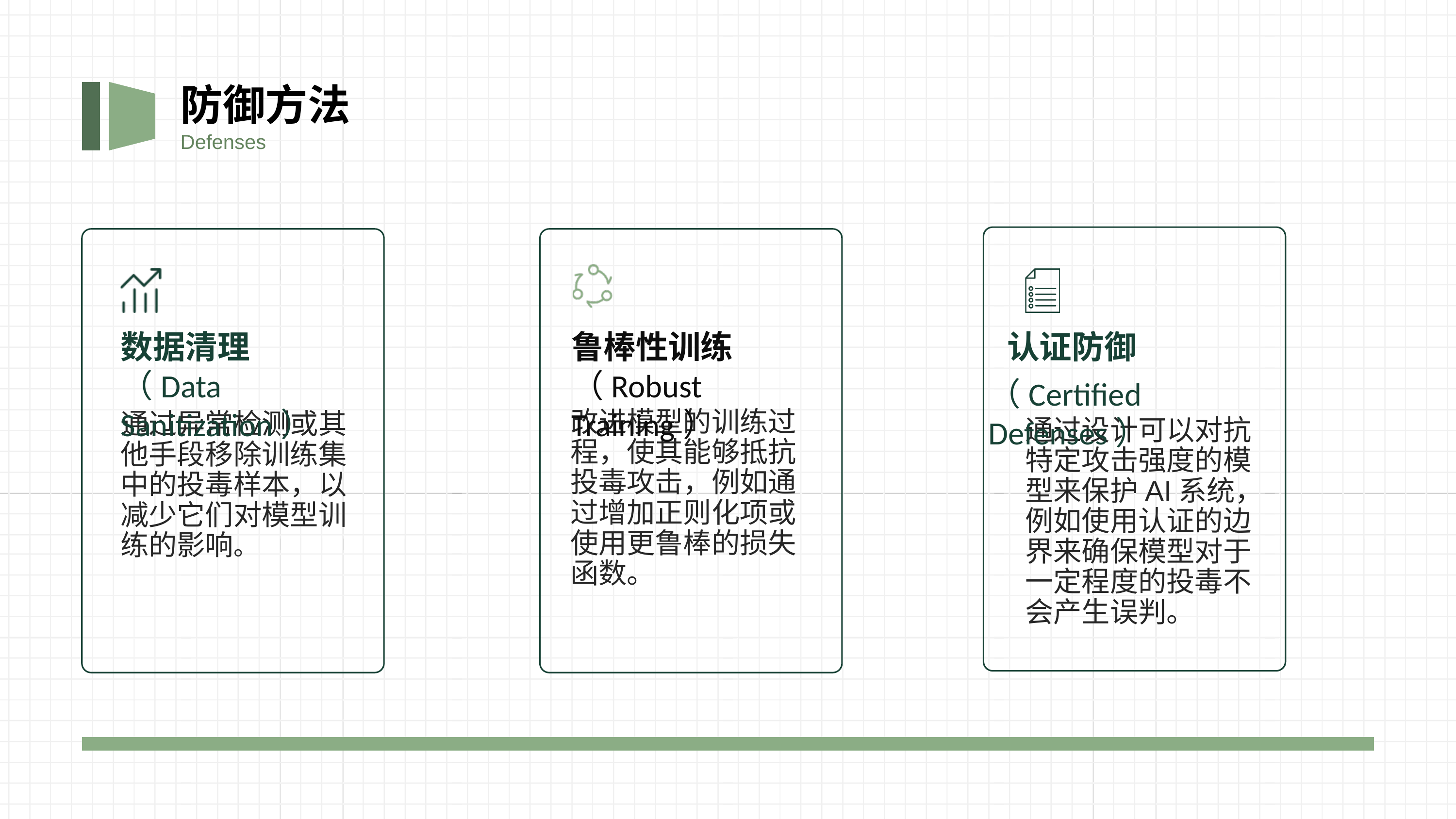

防御方法
Defenses

鲁棒性训练（Robust Training）
认证防御
数据清理（Data Sanitization）
（Certified Defenses）
改进模型的训练过程，使其能够抵抗投毒攻击，例如通过增加正则化项或使用更鲁棒的损失函数。
通过异常检测或其他手段移除训练集中的投毒样本，以减少它们对模型训练的影响。
通过设计可以对抗特定攻击强度的模型来保护AI系统，例如使用认证的边界来确保模型对于一定程度的投毒不会产生误判。